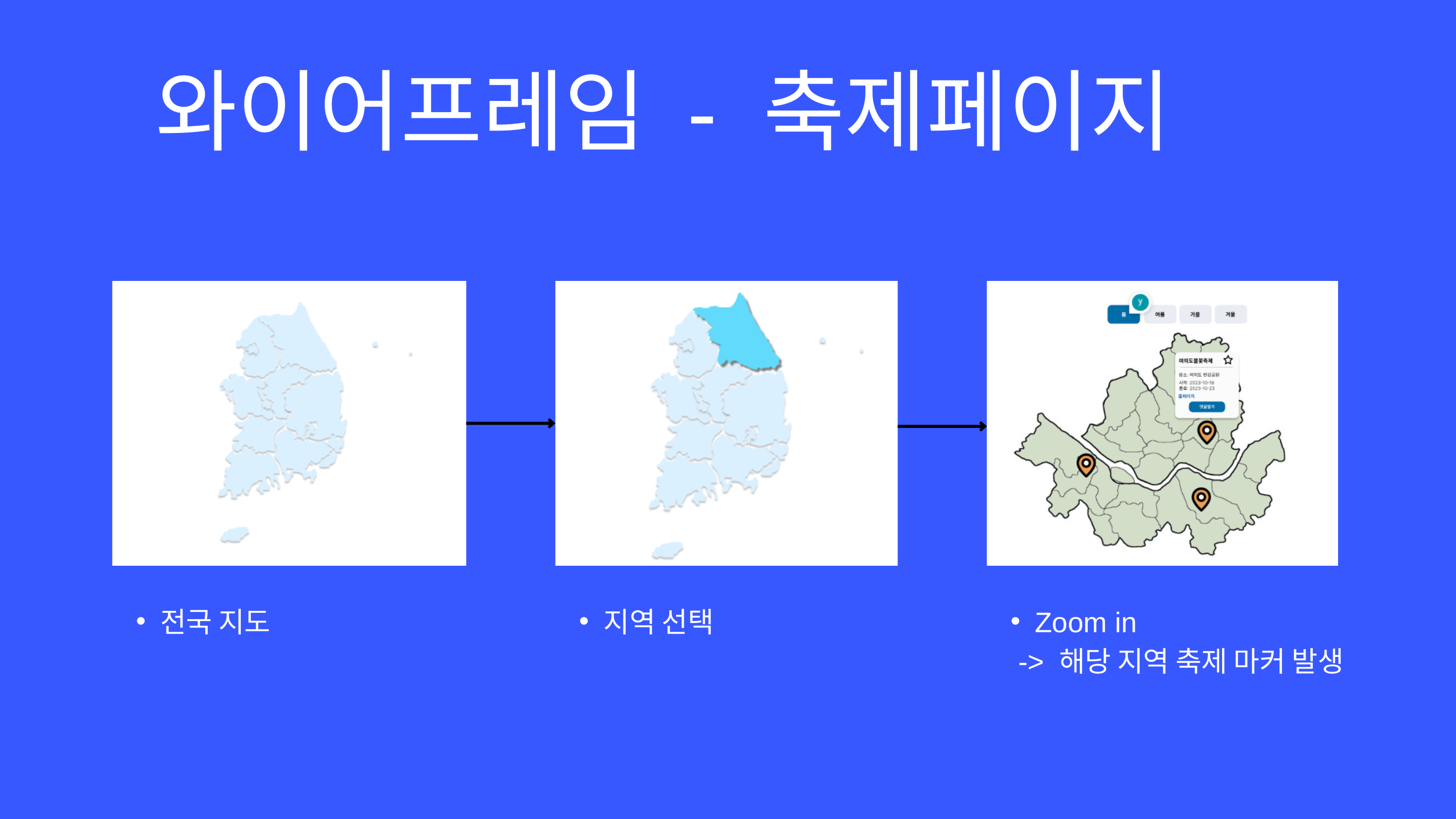

와이어프레임 - 축제페이지

전국 지도
지역 선택
Zoom in
    -> 해당 지역 축제 마커 발생